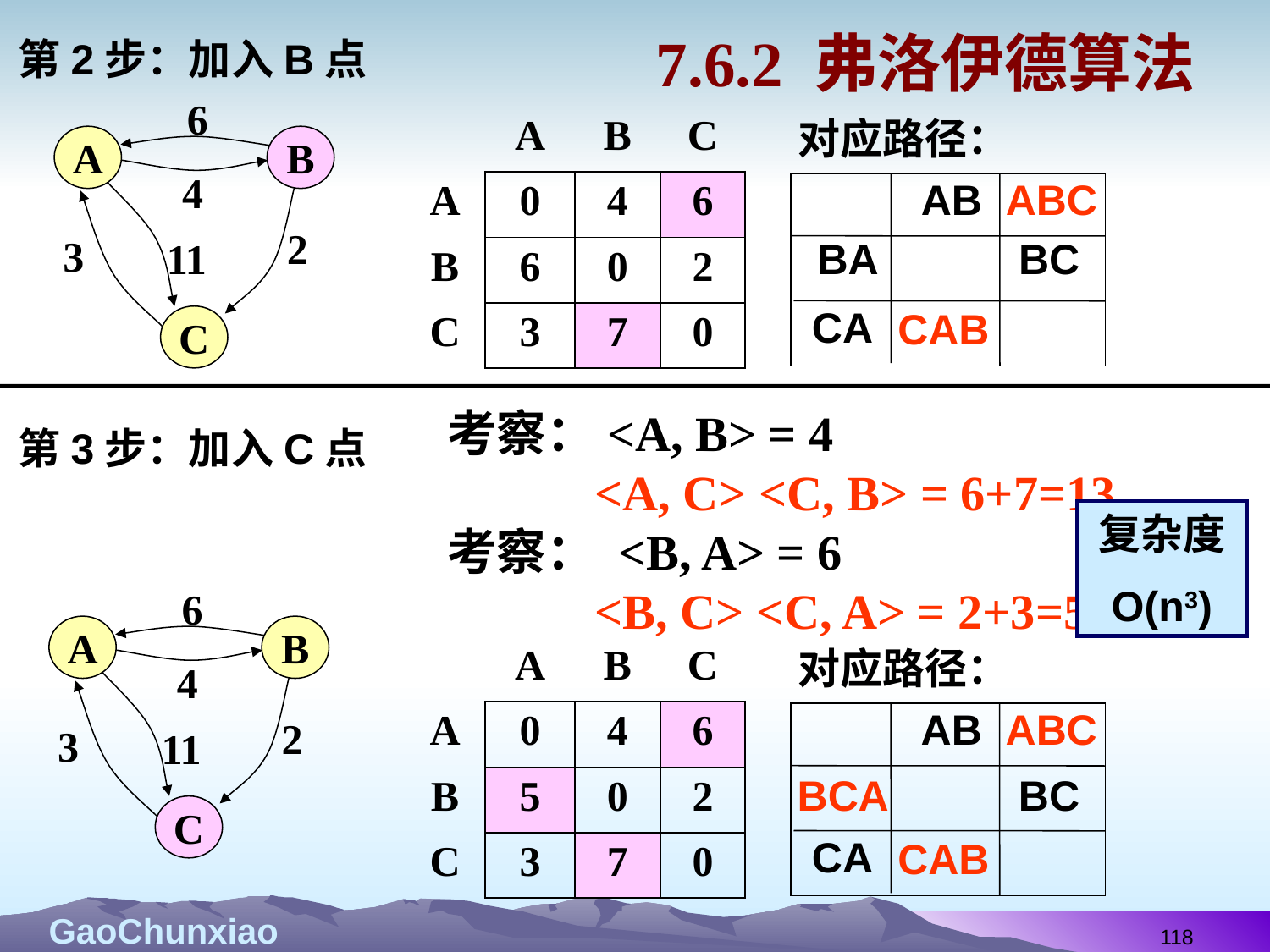

# 7.6.2 弗洛伊德算法
第2步：加入B点
6
A
B

4

2
3
11
C
|  | A | B | C |
| --- | --- | --- | --- |
| A | 0 | 4 | 6 |
| B | 6 | 0 | 2 |
| C | 3 | 7 | 0 |
对应路径：
AB  ABC

BA            BC
CA
CAB

考察：<A, B> = 4
            <A, C> <C, B> = 6+7=13
考察： <B, A> = 6
            <B, C> <C, A> = 2+3=5
第3步：加入C点
复杂度
O(n3)
6
A
B

4

2
3
11
C
|  | A | B | C |
| --- | --- | --- | --- |
| A | 0 | 4 | 6 |
| B | 5 | 0 | 2 |
| C | 3 | 7 | 0 |
对应路径：
AB  ABC

BCA           BC
CA
CAB
118